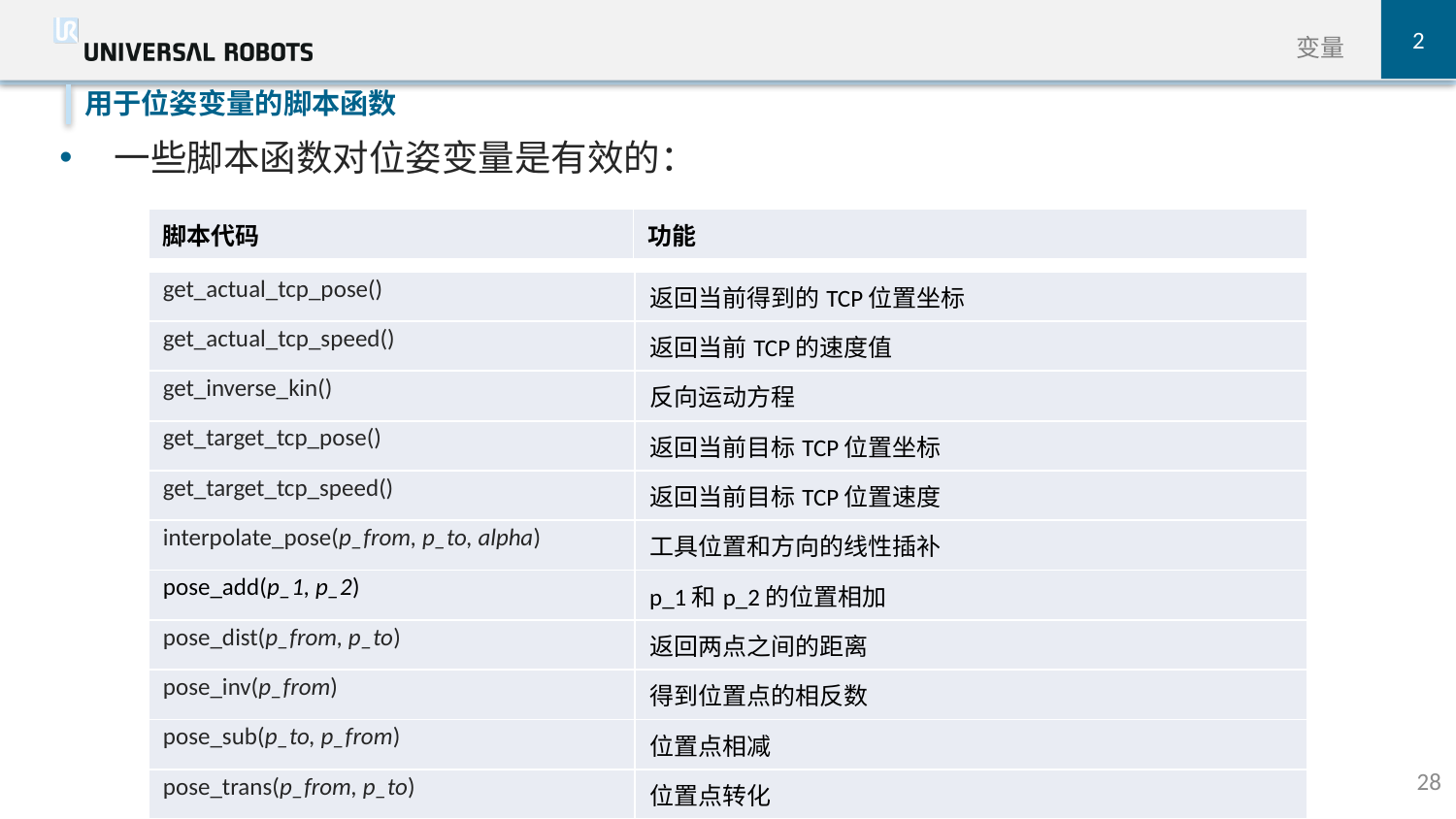

2
变量

一些脚本函数对位姿变量是有效的：

用于位姿变量的脚本函数

| 脚本代码 | 功能 |
| --- | --- |
| get\_actual\_tcp\_pose() | 返回当前得到的TCP位置坐标 |
| --- | --- |
| get\_actual\_tcp\_speed() | 返回当前TCP的速度值 |
| get\_inverse\_kin() | 反向运动方程 |
| get\_target\_tcp\_pose() | 返回当前目标TCP位置坐标 |
| get\_target\_tcp\_speed() | 返回当前目标TCP位置速度 |
| interpolate\_pose(p\_from, p\_to, alpha) | 工具位置和方向的线性插补 |
| pose\_add(p\_1, p\_2) | p\_1和p\_2的位置相加 |
| pose\_dist(p\_from, p\_to) | 返回两点之间的距离 |
| pose\_inv(p\_from) | 得到位置点的相反数 |
| pose\_sub(p\_to, p\_from) | 位置点相减 |
| pose\_trans(p\_from, p\_to) | 位置点转化 |
28